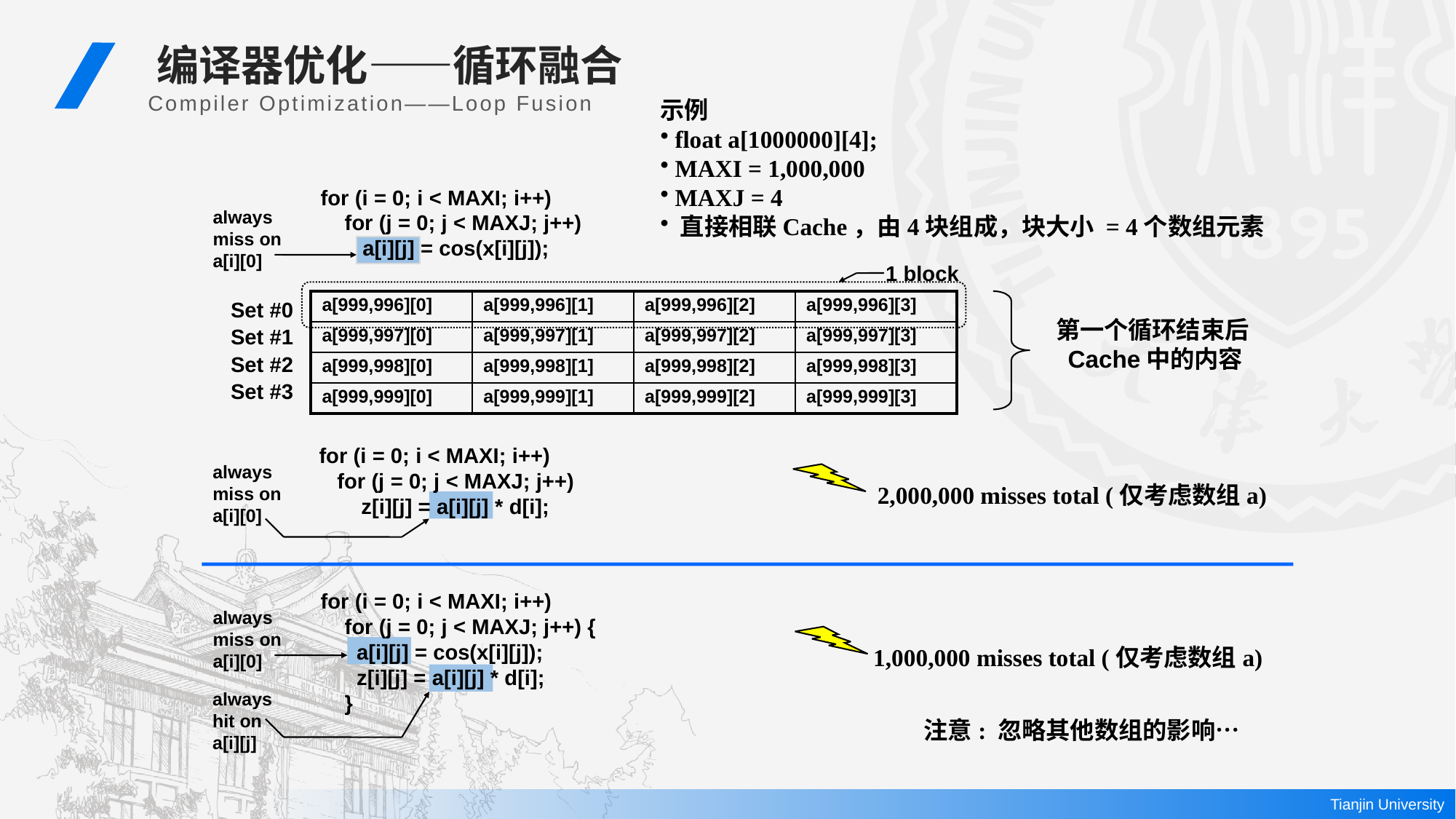

编译器优化——循环融合
  Compiler Optimization——Loop Fusion
示例
 float a[1000000][4];
 MAXI = 1,000,000
 MAXJ = 4
 直接相联Cache，由4块组成，块大小 = 4个数组元素
for (i = 0; i < MAXI; i++)
    for (j = 0; j < MAXJ; j++)
       a[i][j] = cos(x[i][j]);

always
miss on
a[i][0]

1 block

Set #0
| a[999,996][0] | a[999,996][1] | a[999,996][2] | a[999,996][3] |
| --- | --- | --- | --- |
| a[999,997][0] | a[999,997][1] | a[999,997][2] | a[999,997][3] |
| a[999,998][0] | a[999,998][1] | a[999,998][2] | a[999,998][3] |
| a[999,999][0] | a[999,999][1] | a[999,999][2] | a[999,999][3] |

第一个循环结束后Cache中的内容
Set #1
Set #2
Set #3
 for (i = 0; i < MAXI; i++)
    for (j = 0; j < MAXJ; j++)
        z[i][j] = a[i][j] * d[i];
always
miss on
a[i][0]

2,000,000 misses total (仅考虑数组a)

for (i = 0; i < MAXI; i++)
    for (j = 0; j < MAXJ; j++) {
      a[i][j] = cos(x[i][j]);
      z[i][j] = a[i][j] * d[i];
    }
always
miss on
a[i][0]

1,000,000 misses total (仅考虑数组a)

always
hit on
a[i][j]

注意: 忽略其他数组的影响…